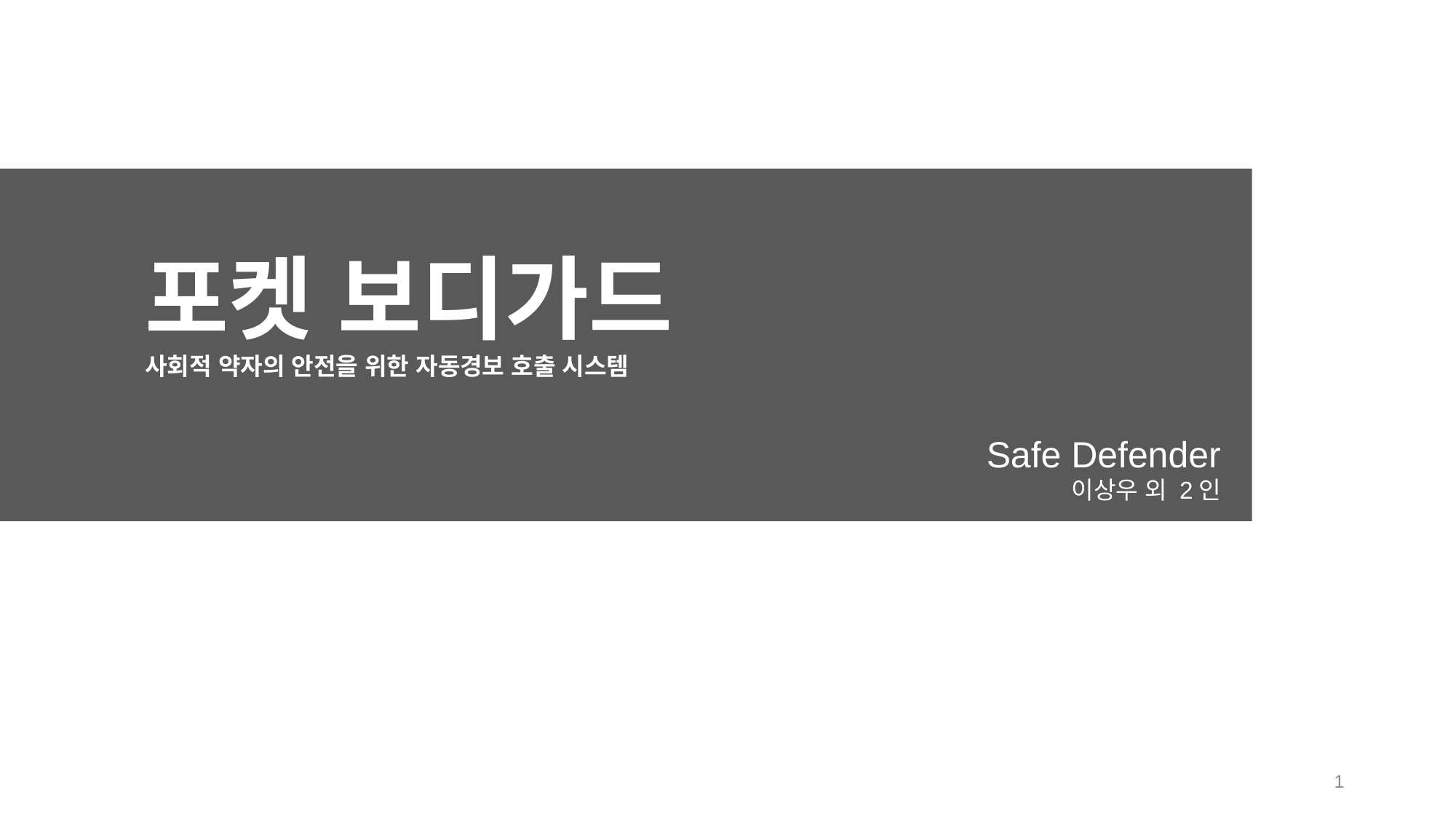

포켓 보디가드
사회적 약자의 안전을 위한 자동경보 호출 시스템

Safe Defender
이상우 외 2인
1